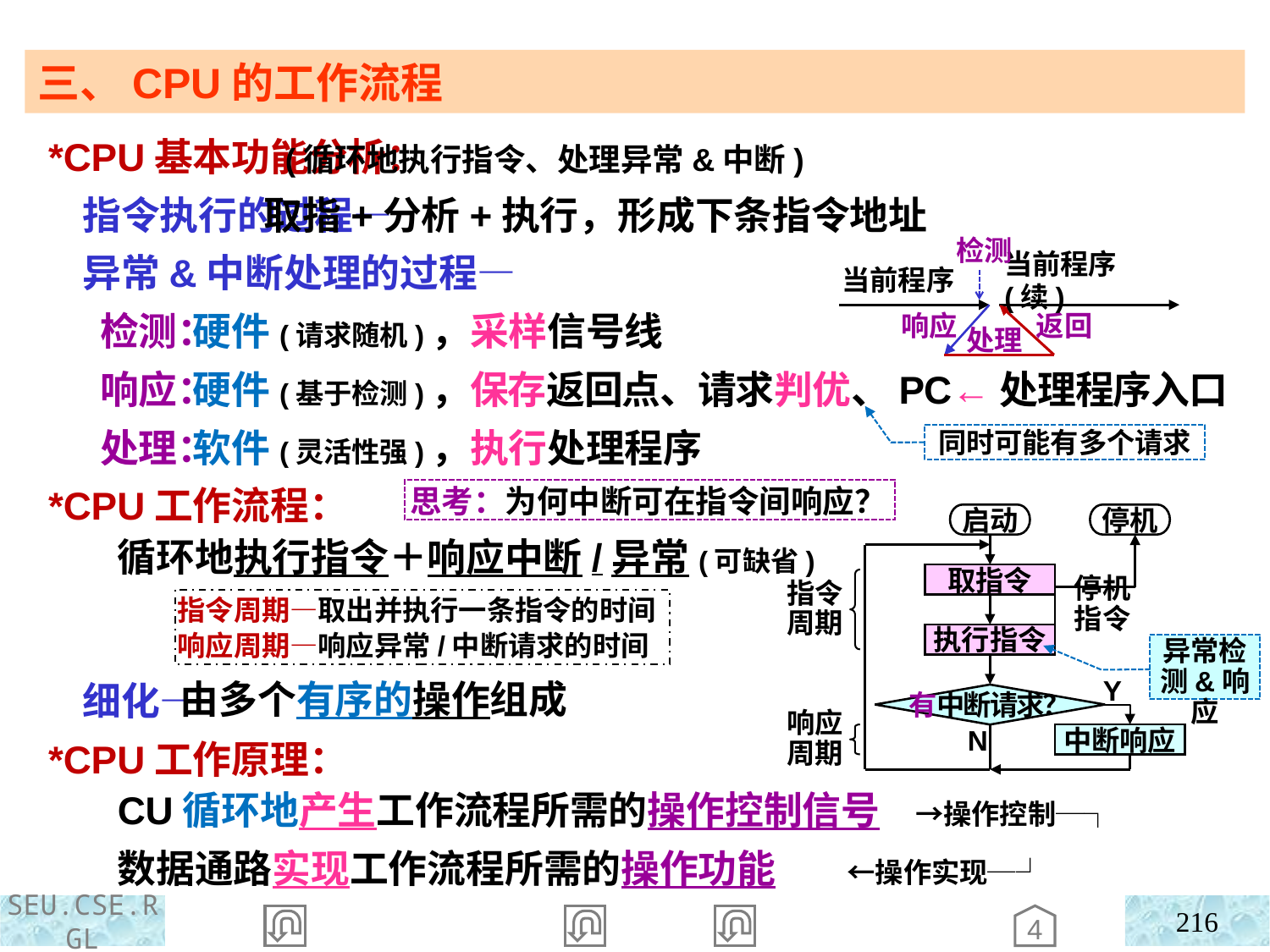

三、CPU的工作流程
 *CPU基本功能分析：
    指令执行的过程—
    异常&中断处理的过程—
      检测：
      响应：
      处理：
 *CPU工作流程：

    细化—
 *CPU工作原理：
                (循环地执行指令、处理异常&中断)
                取指+分析+执行，形成下条指令地址

        硬件(请求随机)，采样信号线
        硬件(基于检测)，保存返回点、请求判优、PC←处理程序入口
        软件(灵活性强)，执行处理程序
检测
当前程序
当前程序(续)
响应
返回
处理
同时可能有多个请求
思考：为何中断可在指令间响应？
启动
停机
取指令

停机指令
指令周期
执行指令
Y
有中断请求？
响应周期

N
中断响应
循环地执行指令＋响应中断/异常(可缺省)

      由多个有序的操作组成

CU循环地产生工作流程所需的操作控制信号    →操作控制─┐
数据通路实现工作流程所需的操作功能        ←操作实现─┘
指令周期—取出并执行一条指令的时间
响应周期—响应异常/中断请求的时间
异常检测&响应
216
4